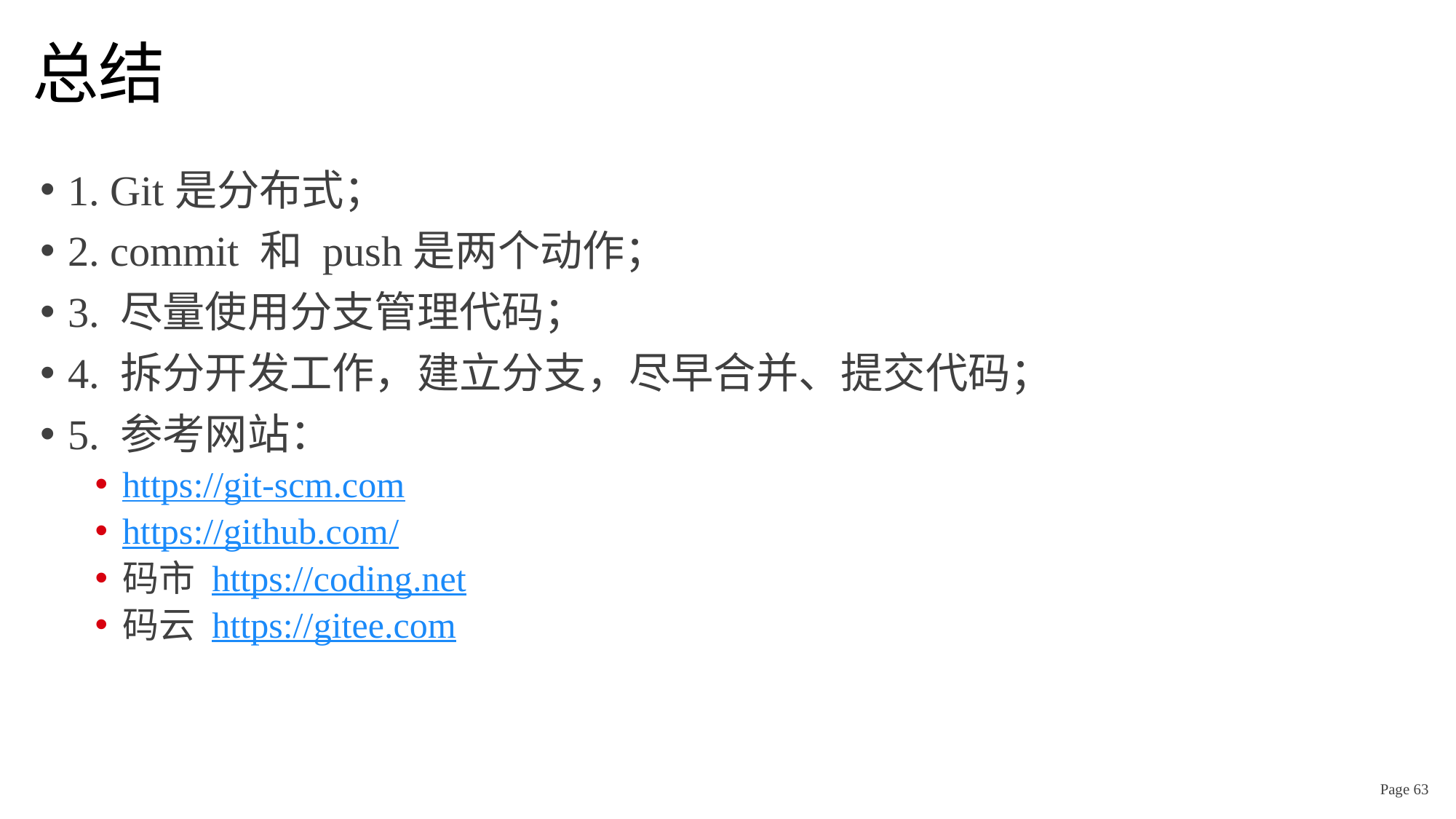

# 总结
1. Git是分布式；
2. commit 和 push是两个动作；
3. 尽量使用分支管理代码；
4. 拆分开发工作，建立分支，尽早合并、提交代码；
5. 参考网站：
https://git-scm.com
https://github.com/
码市 https://coding.net
码云 https://gitee.com